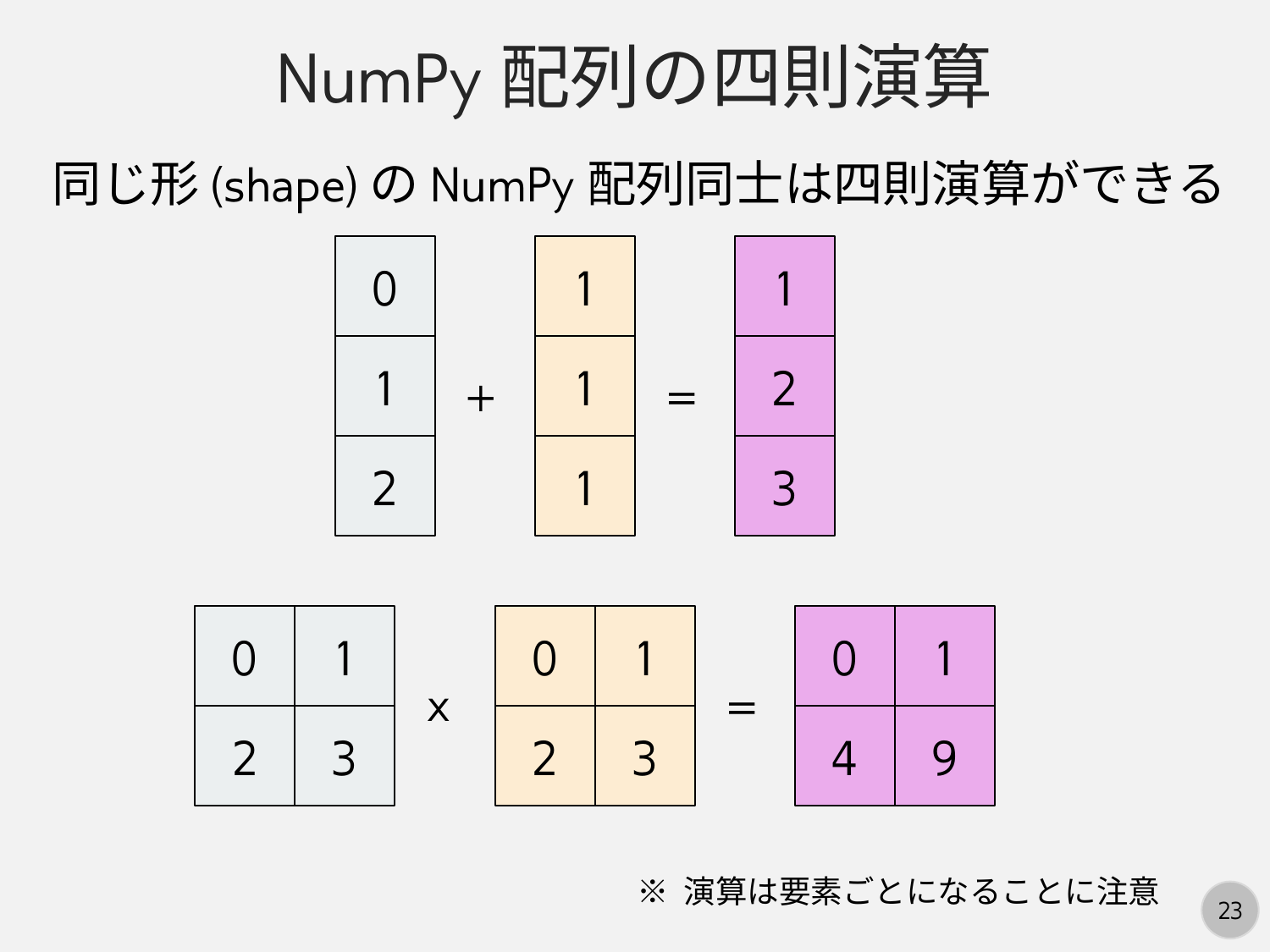

NumPy配列の四則演算
同じ形(shape)のNumPy配列同士は四則演算ができる
0
1
1
1
1
2
+
=
2
1
3
0
1
0
1
0
1
x
=
2
3
2
3
4
9
※ 演算は要素ごとになることに注意